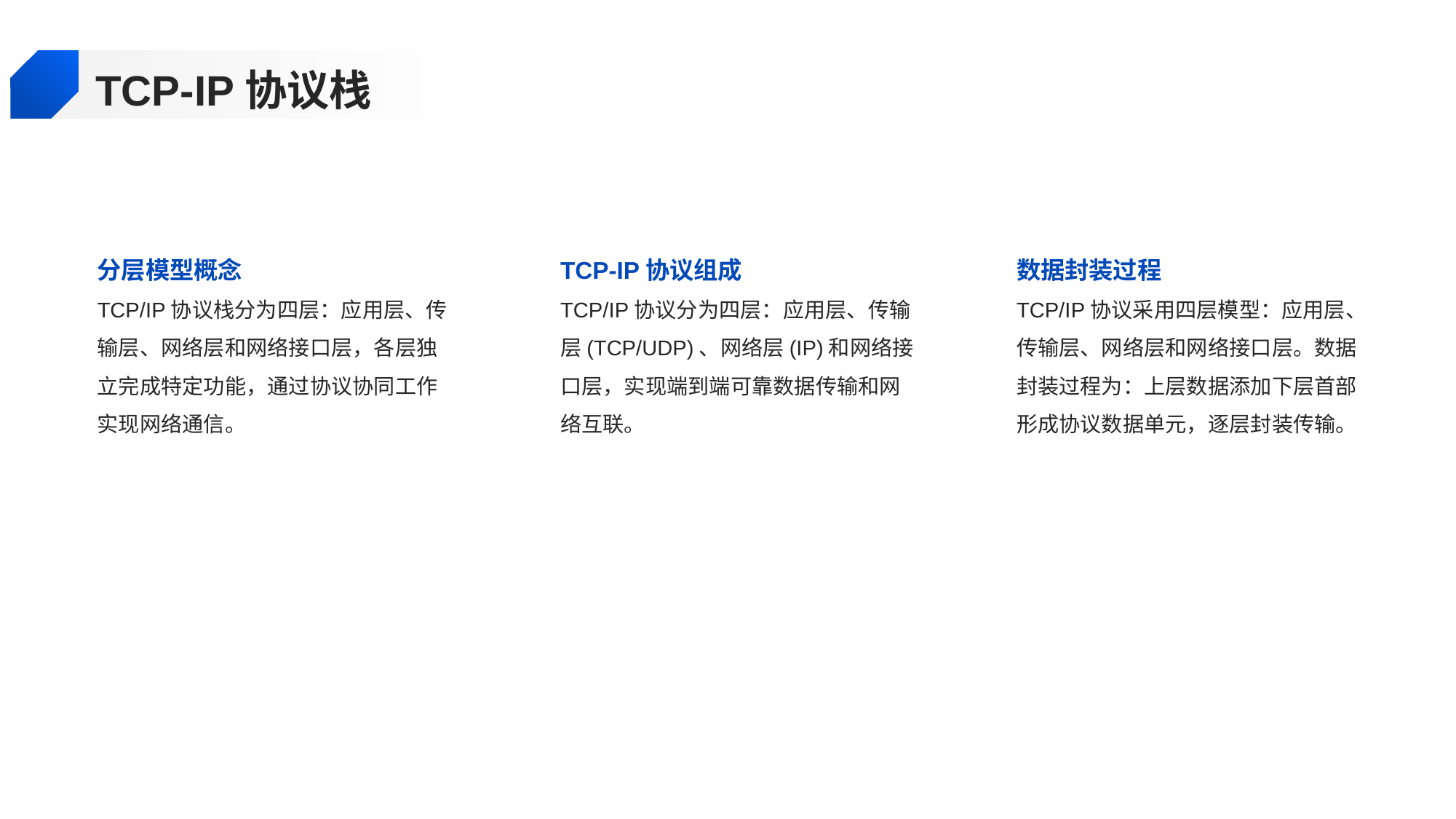

TCP-IP协议栈
分层模型概念
TCP-IP协议组成
数据封装过程
TCP/IP协议栈分为四层：应用层、传输层、网络层和网络接口层，各层独立完成特定功能，通过协议协同工作实现网络通信。
TCP/IP协议分为四层：应用层、传输层(TCP/UDP)、网络层(IP)和网络接口层，实现端到端可靠数据传输和网络互联。
TCP/IP协议采用四层模型：应用层、传输层、网络层和网络接口层。数据封装过程为：上层数据添加下层首部形成协议数据单元，逐层封装传输。